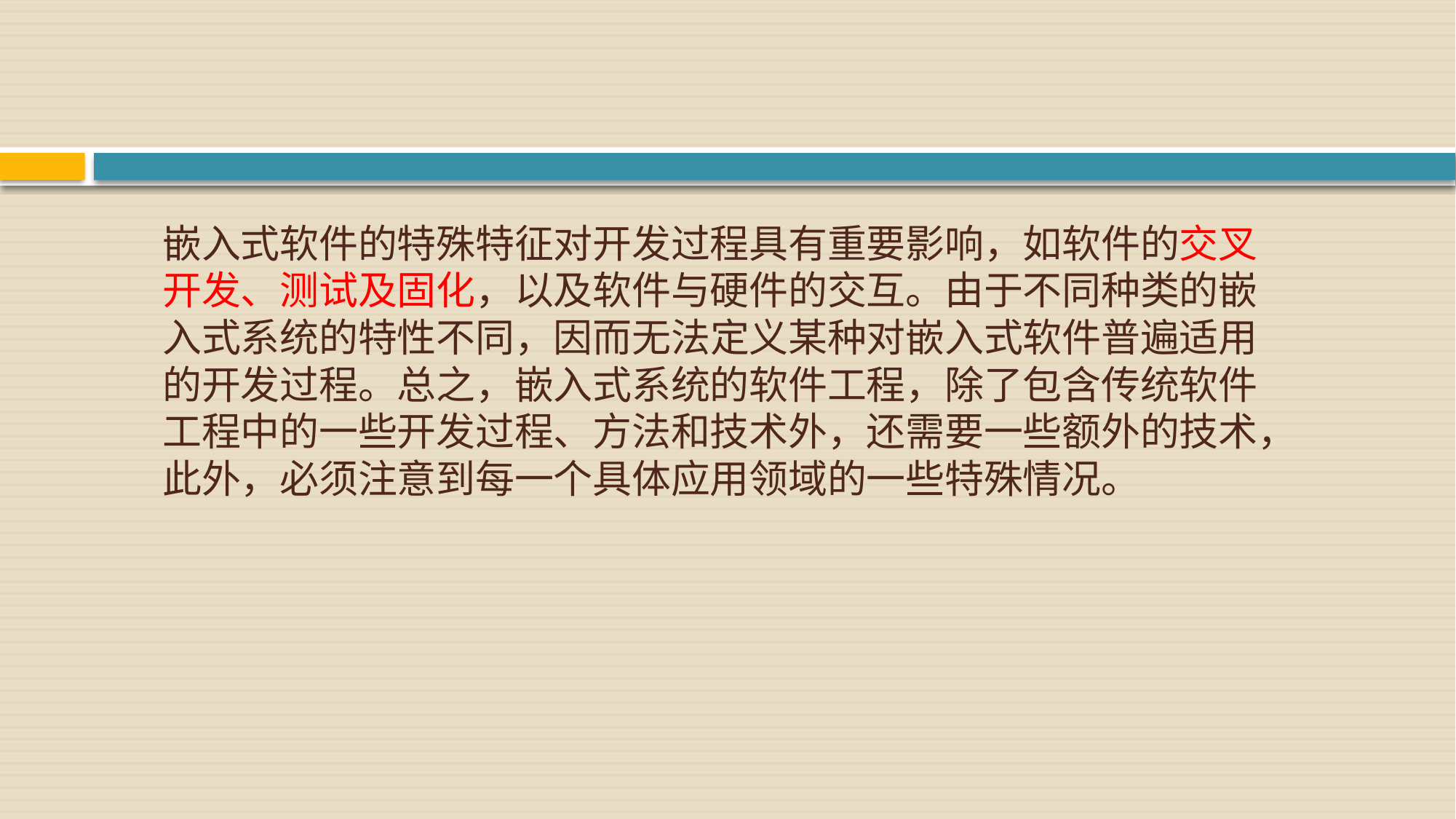

# 嵌入式软件的特殊特征对开发过程具有重要影响，如软件的交叉开发、测试及固化，以及软件与硬件的交互。由于不同种类的嵌入式系统的特性不同，因而无法定义某种对嵌入式软件普遍适用的开发过程。总之，嵌入式系统的软件工程，除了包含传统软件工程中的一些开发过程、方法和技术外，还需要一些额外的技术，此外，必须注意到每一个具体应用领域的一些特殊情况。